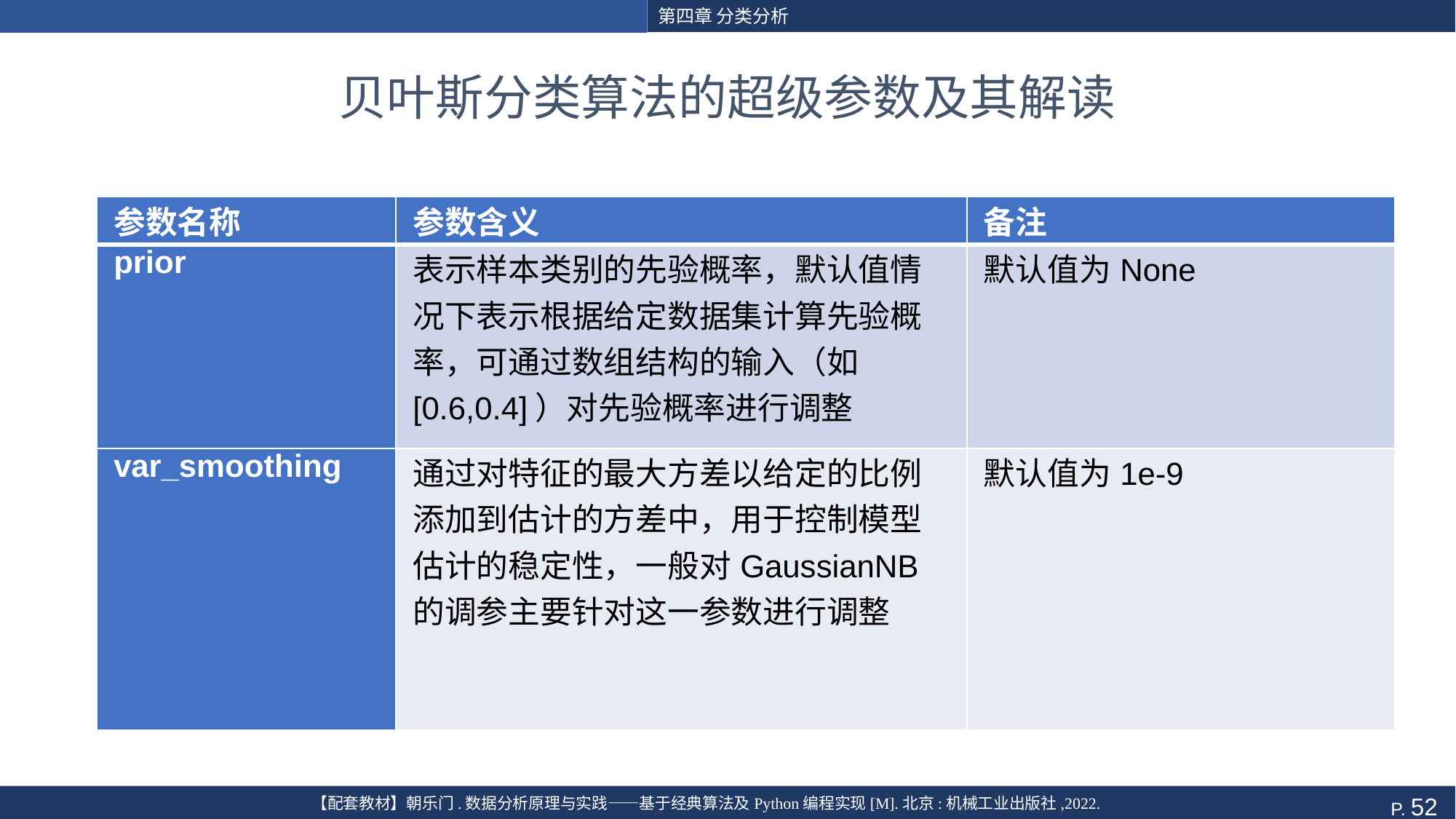

# 贝叶斯分类算法的超级参数及其解读
| 参数名称 | 参数含义 | 备注 |
| --- | --- | --- |
| prior | 表示样本类别的先验概率，默认值情况下表示根据给定数据集计算先验概率，可通过数组结构的输入（如[0.6,0.4]）对先验概率进行调整 | 默认值为None |
| var\_smoothing | 通过对特征的最大方差以给定的比例添加到估计的方差中，用于控制模型估计的稳定性，一般对GaussianNB的调参主要针对这一参数进行调整 | 默认值为1e-9 |